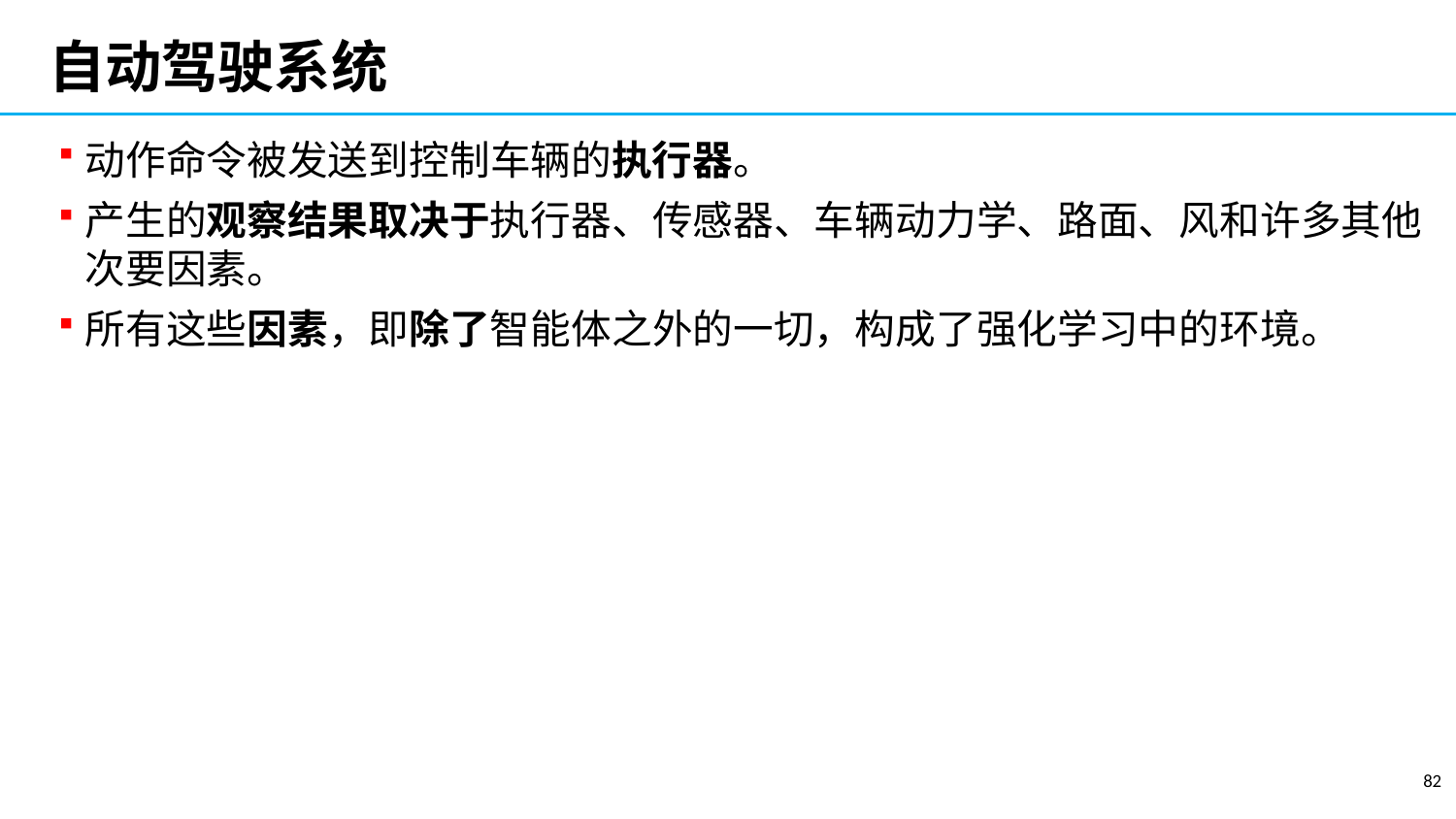

# 自动驾驶系统
动作命令被发送到控制车辆的执行器。
产生的观察结果取决于执行器、传感器、车辆动力学、路面、风和许多其他次要因素。
所有这些因素，即除了智能体之外的一切，构成了强化学习中的环境。

82